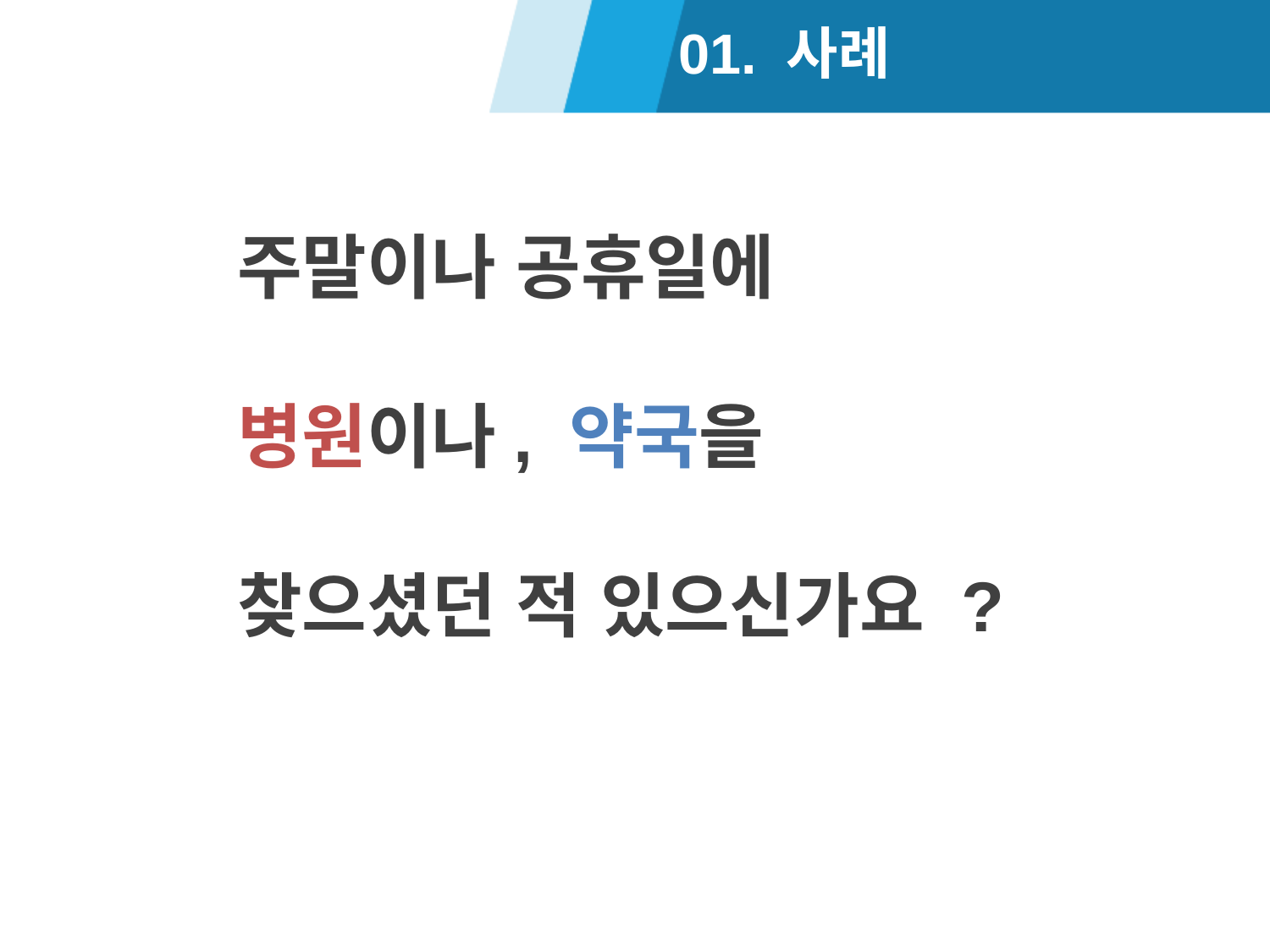

01. 사례
주말이나 공휴일에

병원이나, 약국을

찾으셨던 적 있으신가요 ?